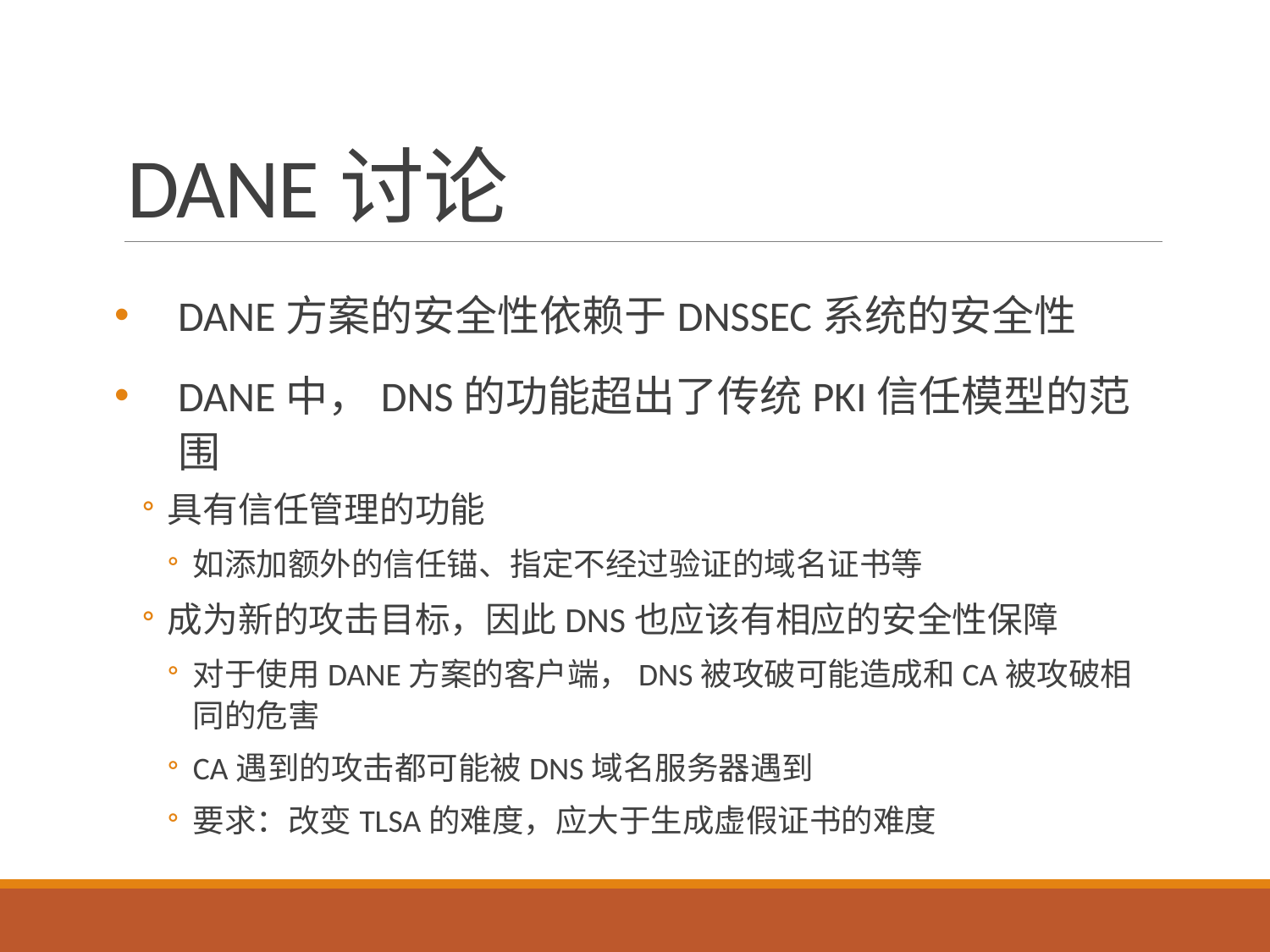

# DANE讨论
DANE方案的安全性依赖于DNSSEC系统的安全性
DANE中，DNS的功能超出了传统PKI信任模型的范围
具有信任管理的功能
如添加额外的信任锚、指定不经过验证的域名证书等
成为新的攻击目标，因此DNS也应该有相应的安全性保障
对于使用DANE方案的客户端，DNS被攻破可能造成和CA被攻破相同的危害
CA遇到的攻击都可能被DNS域名服务器遇到
要求：改变TLSA的难度，应大于生成虚假证书的难度